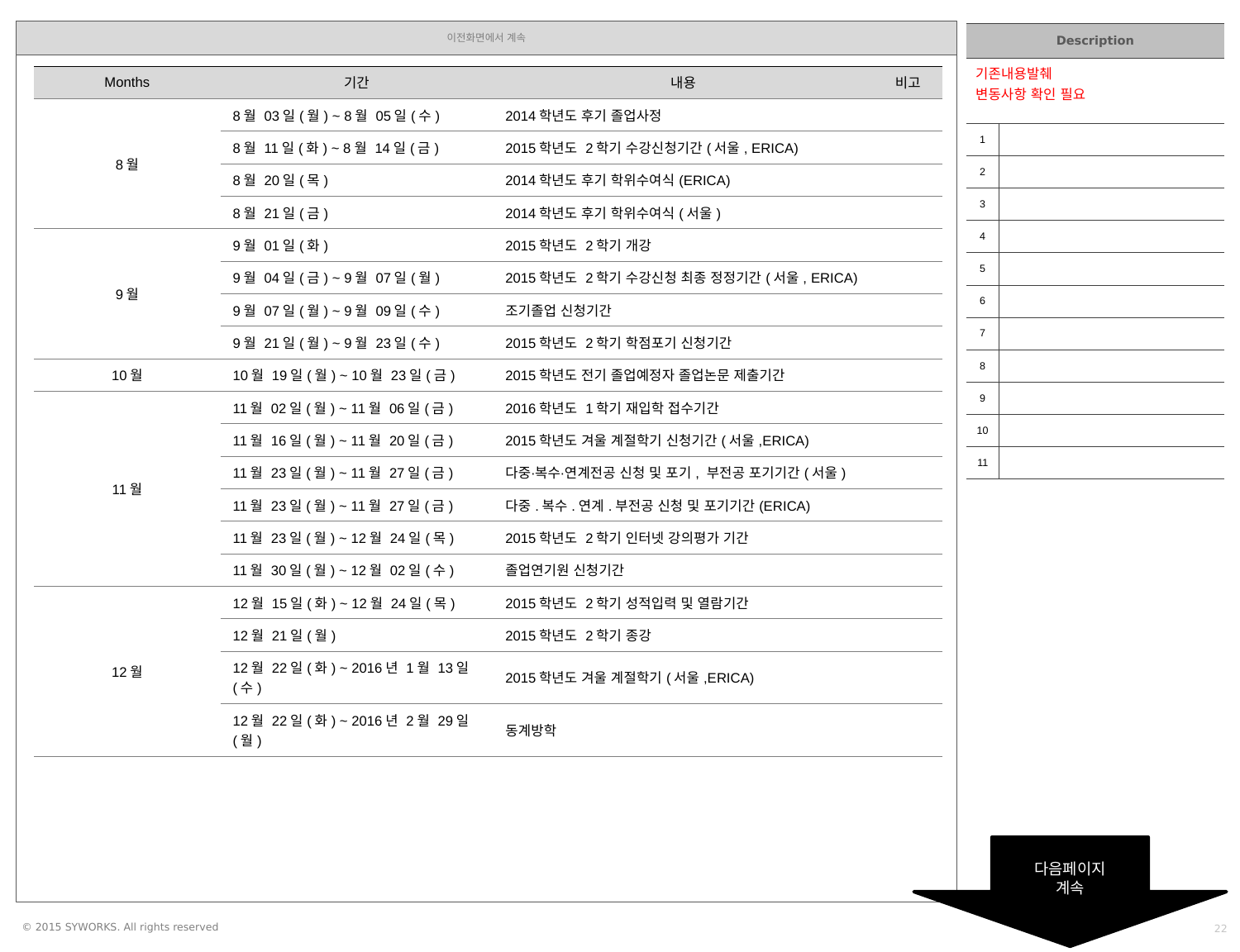

| Description |  |
| --- | --- |
| 기존내용발췌 변동사항 확인 필요 |  |
| 1 |  |
| 2 |  |
| 3 |  |
| 4 |  |
| 5 |  |
| 6 |  |
| 7 |  |
| 8 |  |
| 9 |  |
| 10 |  |
| 11 |  |
| Months | 기간 | 내용 | 비고 |
| --- | --- | --- | --- |
| 8월 | 8월 03일(월) ~ 8월 05일(수) | 2014학년도 후기 졸업사정 |  |
|  | 8월 11일(화) ~ 8월 14일(금) | 2015학년도 2학기 수강신청기간(서울, ERICA) |  |
|  | 8월 20일(목) | 2014학년도 후기 학위수여식(ERICA) |  |
|  | 8월 21일(금) | 2014학년도 후기 학위수여식(서울) |  |
| 9월 | 9월 01일(화) | 2015학년도 2학기 개강 |  |
|  | 9월 04일(금) ~ 9월 07일(월) | 2015학년도 2학기 수강신청 최종 정정기간(서울, ERICA) |  |
|  | 9월 07일(월) ~ 9월 09일(수) | 조기졸업 신청기간 |  |
|  | 9월 21일(월) ~ 9월 23일(수) | 2015학년도 2학기 학점포기 신청기간 |  |
| 10월 | 10월 19일(월) ~ 10월 23일(금) | 2015학년도 전기 졸업예정자 졸업논문 제출기간 |  |
| 11월 | 11월 02일(월) ~ 11월 06일(금) | 2016학년도 1학기 재입학 접수기간 |  |
|  | 11월 16일(월) ~ 11월 20일(금) | 2015학년도 겨울 계절학기 신청기간(서울,ERICA) |  |
|  | 11월 23일(월) ~ 11월 27일(금) | 다중∙복수∙연계전공 신청 및 포기, 부전공 포기기간(서울) |  |
|  | 11월 23일(월) ~ 11월 27일(금) | 다중.복수.연계.부전공 신청 및 포기기간(ERICA) |  |
|  | 11월 23일(월) ~ 12월 24일(목) | 2015학년도 2학기 인터넷 강의평가 기간 |  |
|  | 11월 30일(월) ~ 12월 02일(수) | 졸업연기원 신청기간 |  |
| 12월 | 12월 15일(화) ~ 12월 24일(목) | 2015학년도 2학기 성적입력 및 열람기간 |  |
|  | 12월 21일(월) | 2015학년도 2학기 종강 |  |
|  | 12월 22일(화) ~ 2016년 1월 13일(수) | 2015학년도 겨울 계절학기(서울,ERICA) |  |
|  | 12월 22일(화) ~ 2016년 2월 29일(월) | 동계방학 |  |
다음페이지
계속
22